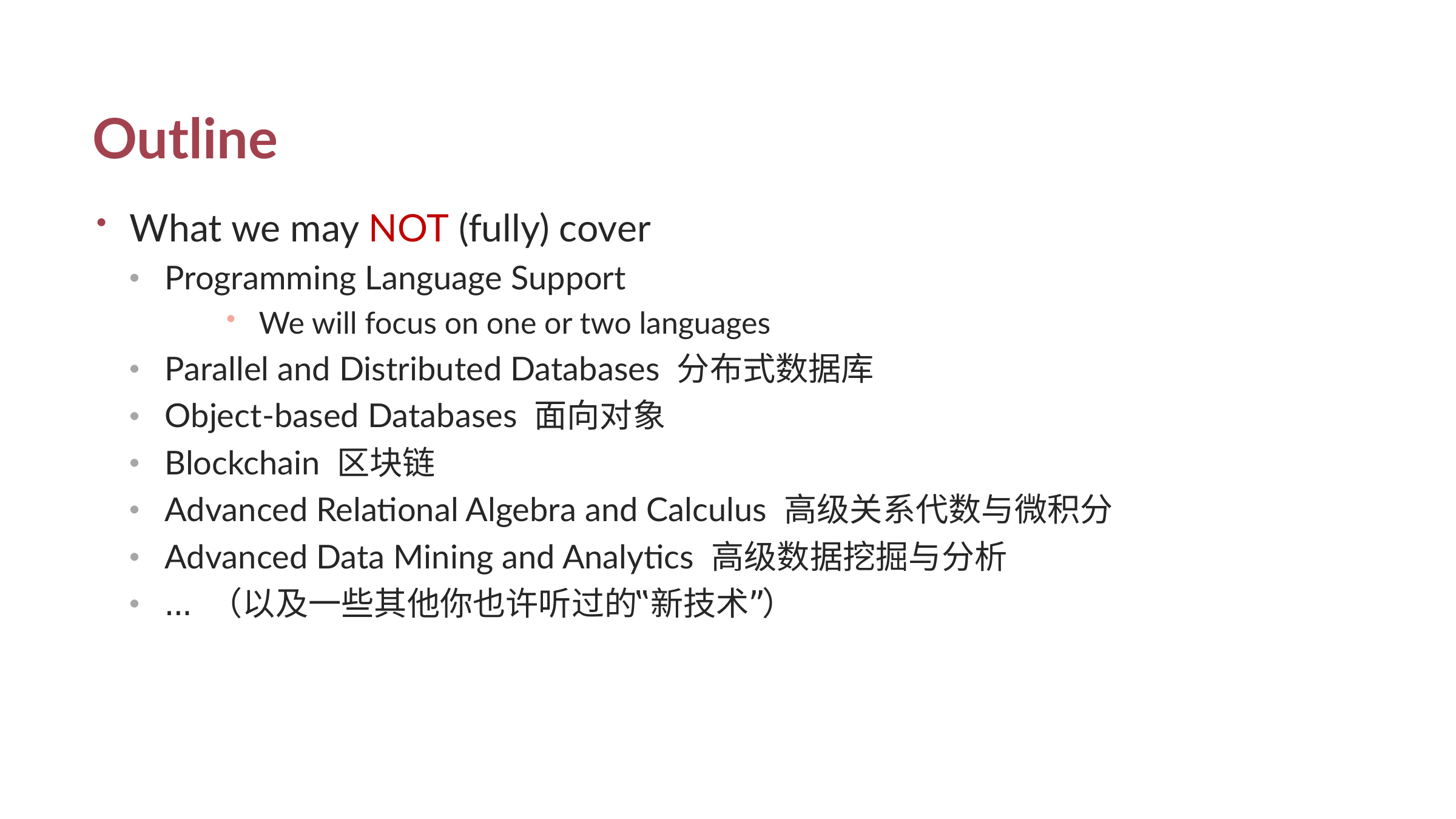

# Outline
What we may NOT (fully) cover
Programming Language Support
We will focus on one or two languages
Parallel and Distributed Databases 分布式数据库
Object-based Databases 面向对象
Blockchain 区块链
Advanced Relational Algebra and Calculus 高级关系代数与微积分
Advanced Data Mining and Analytics 高级数据挖掘与分析
… （以及一些其他你也许听过的“新技术”）